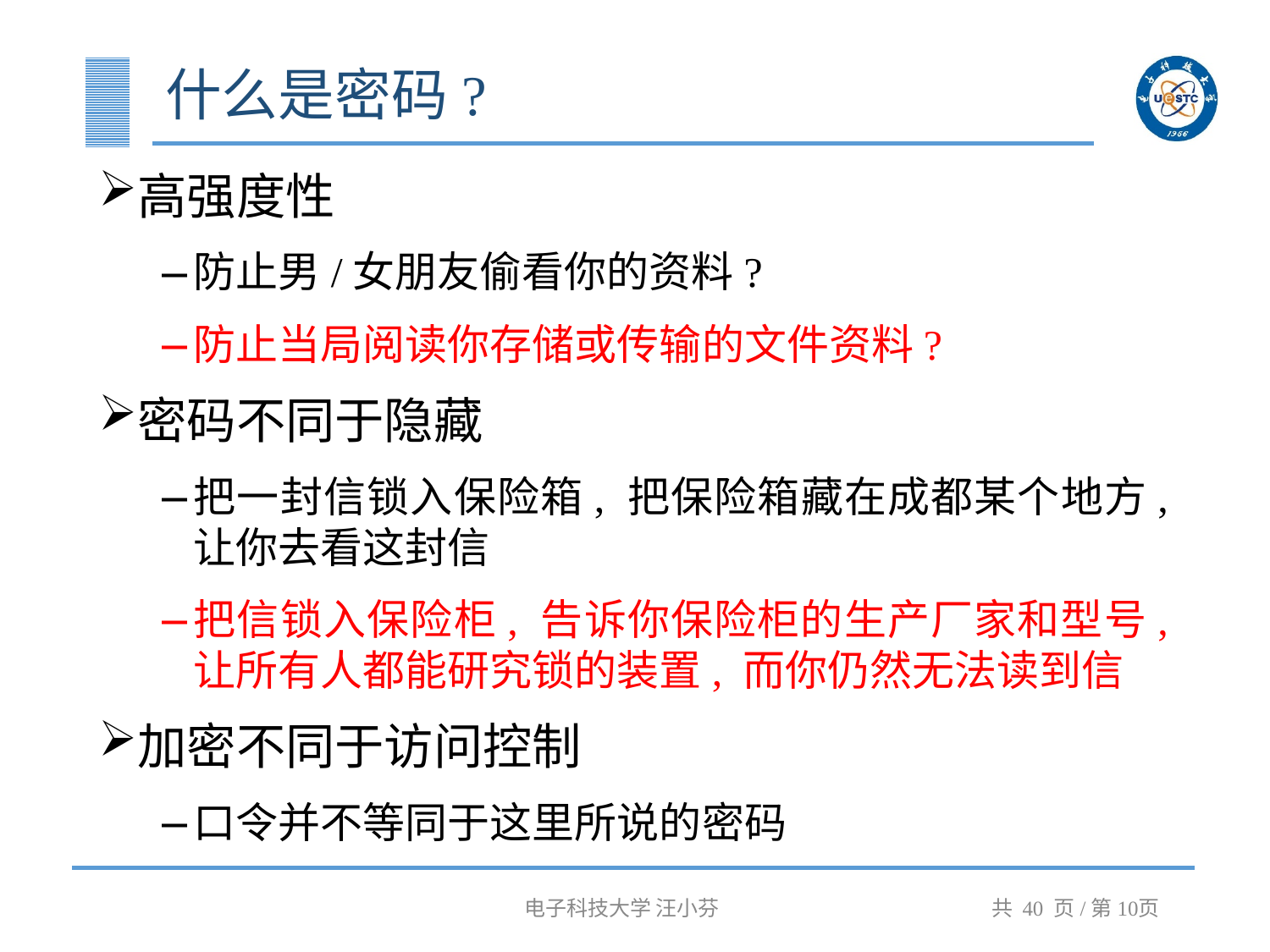

# 什么是密码?
高强度性
防止男/女朋友偷看你的资料?
防止当局阅读你存储或传输的文件资料?
密码不同于隐藏
把一封信锁入保险箱, 把保险箱藏在成都某个地方, 让你去看这封信
把信锁入保险柜, 告诉你保险柜的生产厂家和型号, 让所有人都能研究锁的装置, 而你仍然无法读到信
加密不同于访问控制
口令并不等同于这里所说的密码
电子科技大学 汪小芬
共 40 页/第10页